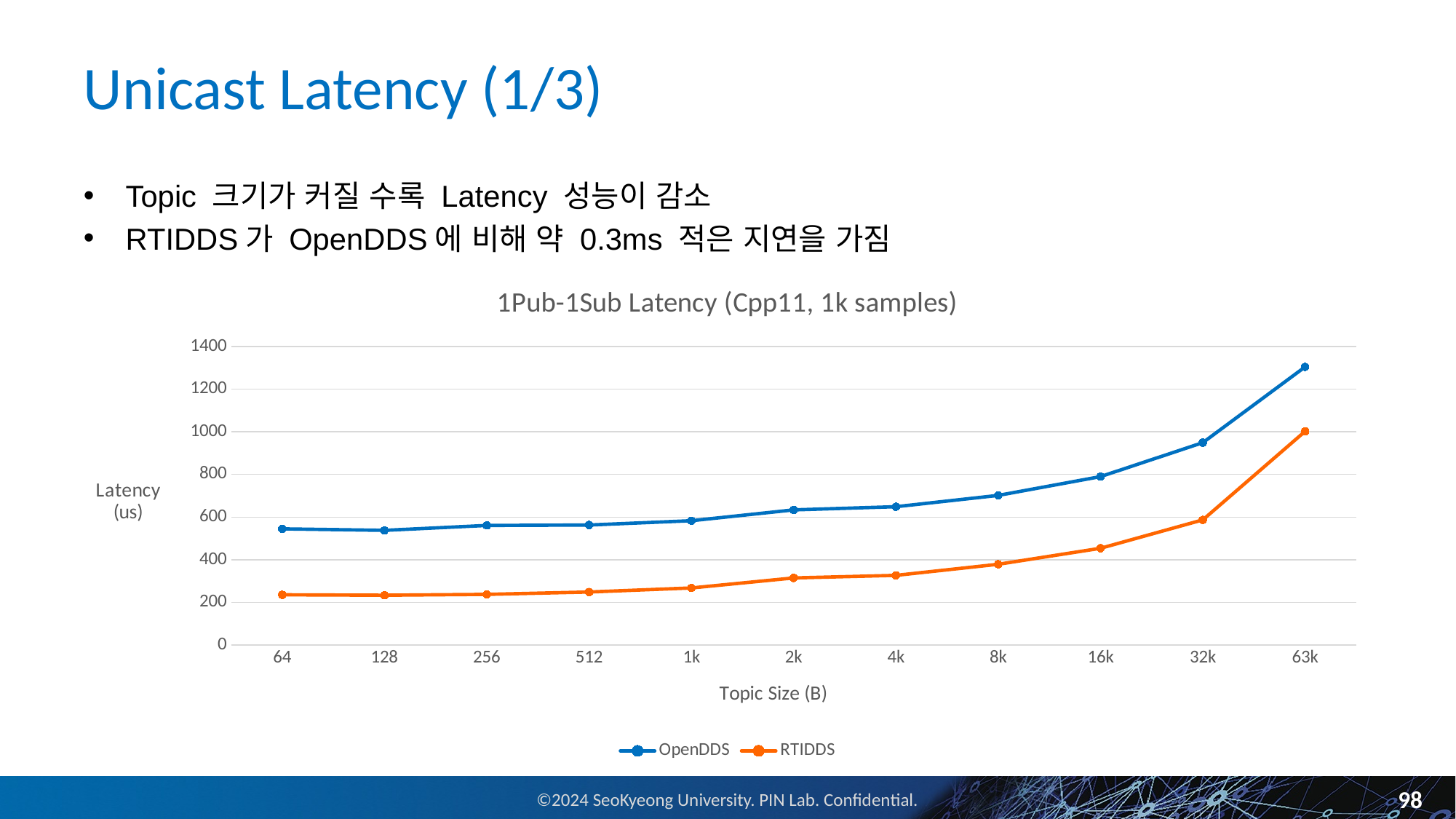

# Unicast Latency (1/3)
Topic 크기가 커질 수록 Latency 성능이 감소
RTIDDS가 OpenDDS에 비해 약 0.3ms 적은 지연을 가짐

### Chart: 1Pub-1Sub Latency (Cpp11, 1k samples)

| Category | OpenDDS | RTIDDS |
|---|---|---|
| 64 | 545.0 | 236.0 |
| 128 | 538.0 | 234.0 |
| 256 | 561.0 | 238.0 |
| 512 | 563.0 | 249.0 |
| 1k | 583.0 | 268.0 |
| 2k | 634.0 | 315.0 |
| 4k | 649.0 | 327.0 |
| 8k | 702.0 | 379.0 |
| 16k | 790.0 | 454.0 |
| 32k | 949.0 | 587.0 |
| 63k | 1304.0 | 1002.0 |
98